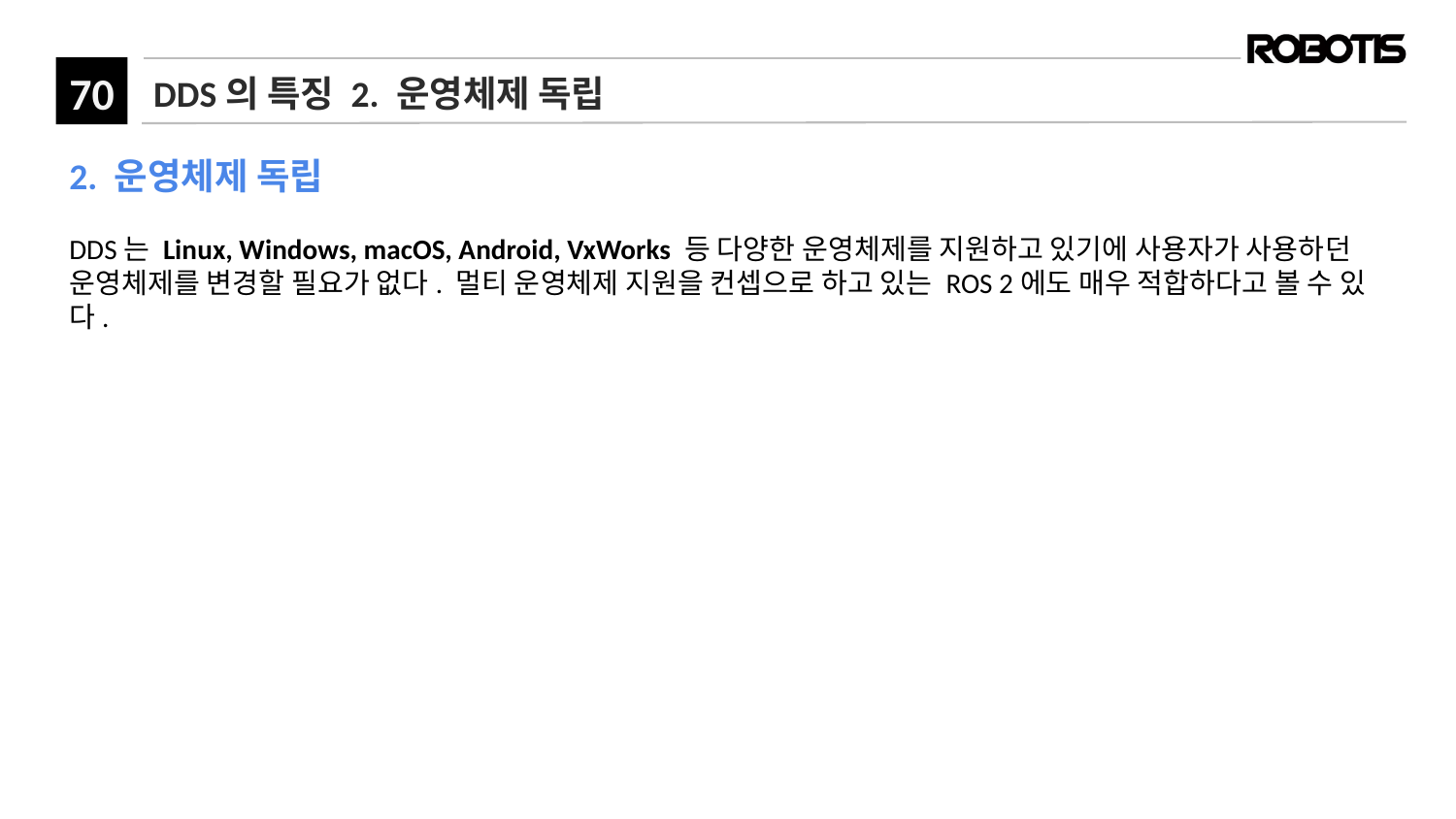

# DDS의 특징 2. 운영체제 독립
2. 운영체제 독립

DDS는 Linux, Windows, macOS, Android, VxWorks 등 다양한 운영체제를 지원하고 있기에 사용자가 사용하던 운영체제를 변경할 필요가 없다. 멀티 운영체제 지원을 컨셉으로 하고 있는 ROS 2에도 매우 적합하다고 볼 수 있다.